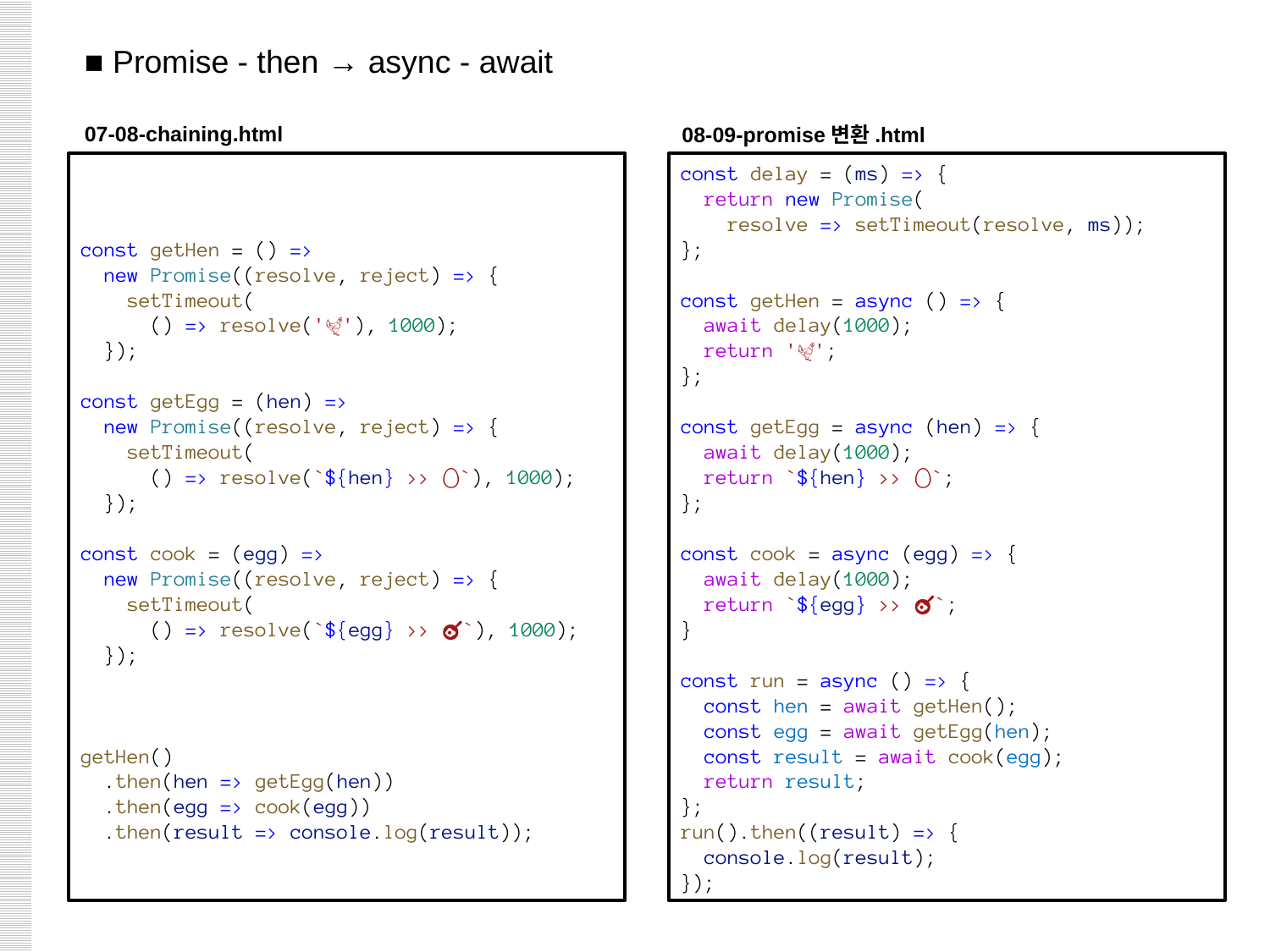

■ Promise - then → async - await
07-08-chaining.html
08-09-promise변환.html

const getHen = () =>
  new Promise((resolve, reject) => {
    setTimeout(
      () => resolve('🐓'), 1000);
  });

const getEgg = (hen) =>
  new Promise((resolve, reject) => {
    setTimeout(
      () => resolve(`${hen} >> 🥚`), 1000);
  });

const cook = (egg) =>
  new Promise((resolve, reject) => {
    setTimeout(
      () => resolve(`${egg} >> 🍳`), 1000);
  });

getHen()
  .then(hen => getEgg(hen))
  .then(egg => cook(egg))
  .then(result => console.log(result));

const delay = (ms) => {
  return new Promise(
    resolve => setTimeout(resolve, ms));
};

const getHen = async () => {
  await delay(1000);
  return '🐓';
};

const getEgg = async (hen) => {
  await delay(1000);
  return `${hen} >> 🥚`;
};

const cook = async (egg) => {
  await delay(1000);
  return `${egg} >> 🍳`;
}
const run = async () => {
  const hen = await getHen();
  const egg = await getEgg(hen);
  const result = await cook(egg);
  return result;
};
run().then((result) => {
  console.log(result);
});